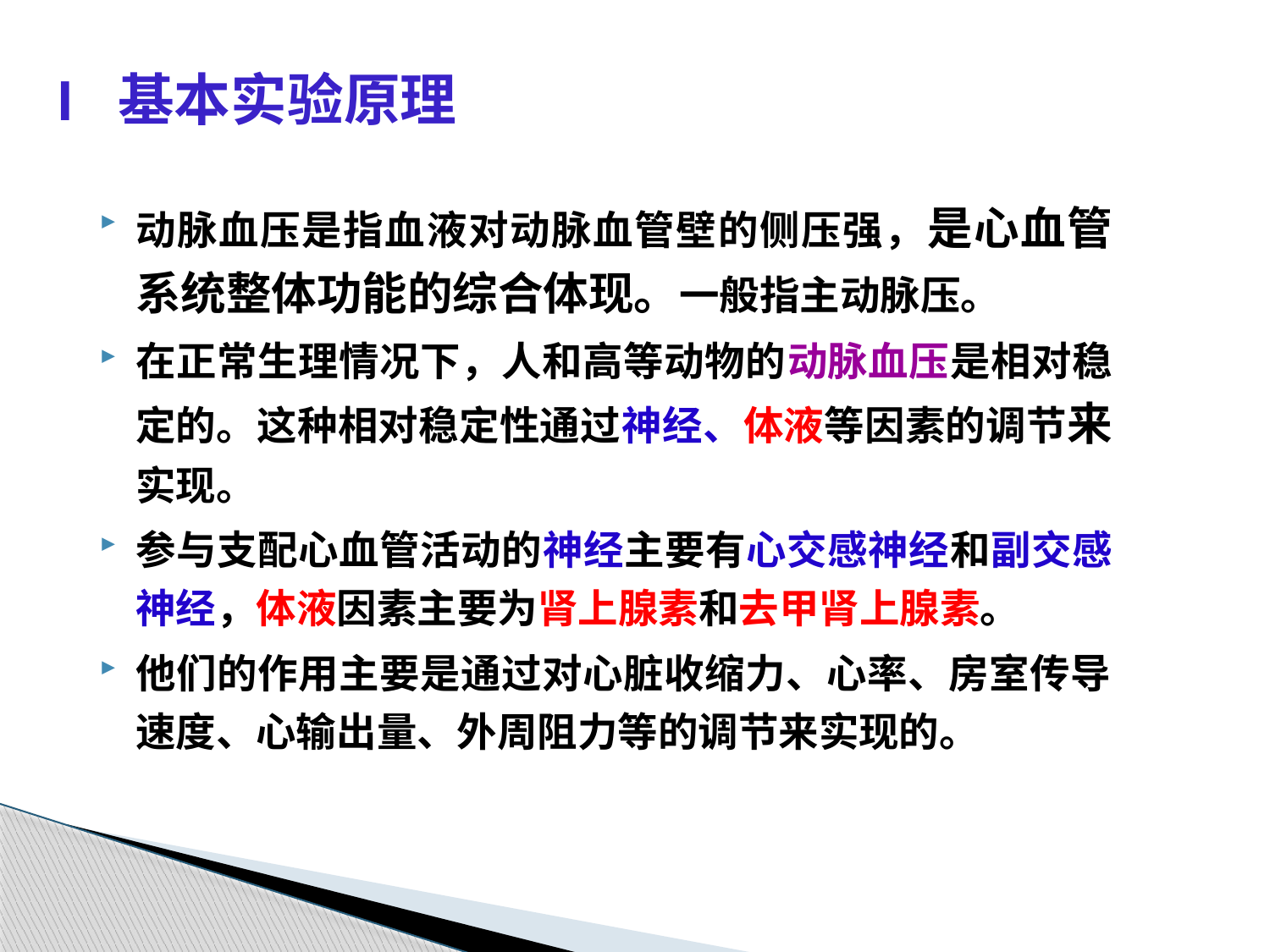

I  基本实验原理
动脉血压是指血液对动脉血管壁的侧压强，是心血管系统整体功能的综合体现。一般指主动脉压。
在正常生理情况下，人和高等动物的动脉血压是相对稳定的。这种相对稳定性通过神经、体液等因素的调节来实现。
参与支配心血管活动的神经主要有心交感神经和副交感神经，体液因素主要为肾上腺素和去甲肾上腺素。
他们的作用主要是通过对心脏收缩力、心率、房室传导速度、心输出量、外周阻力等的调节来实现的。